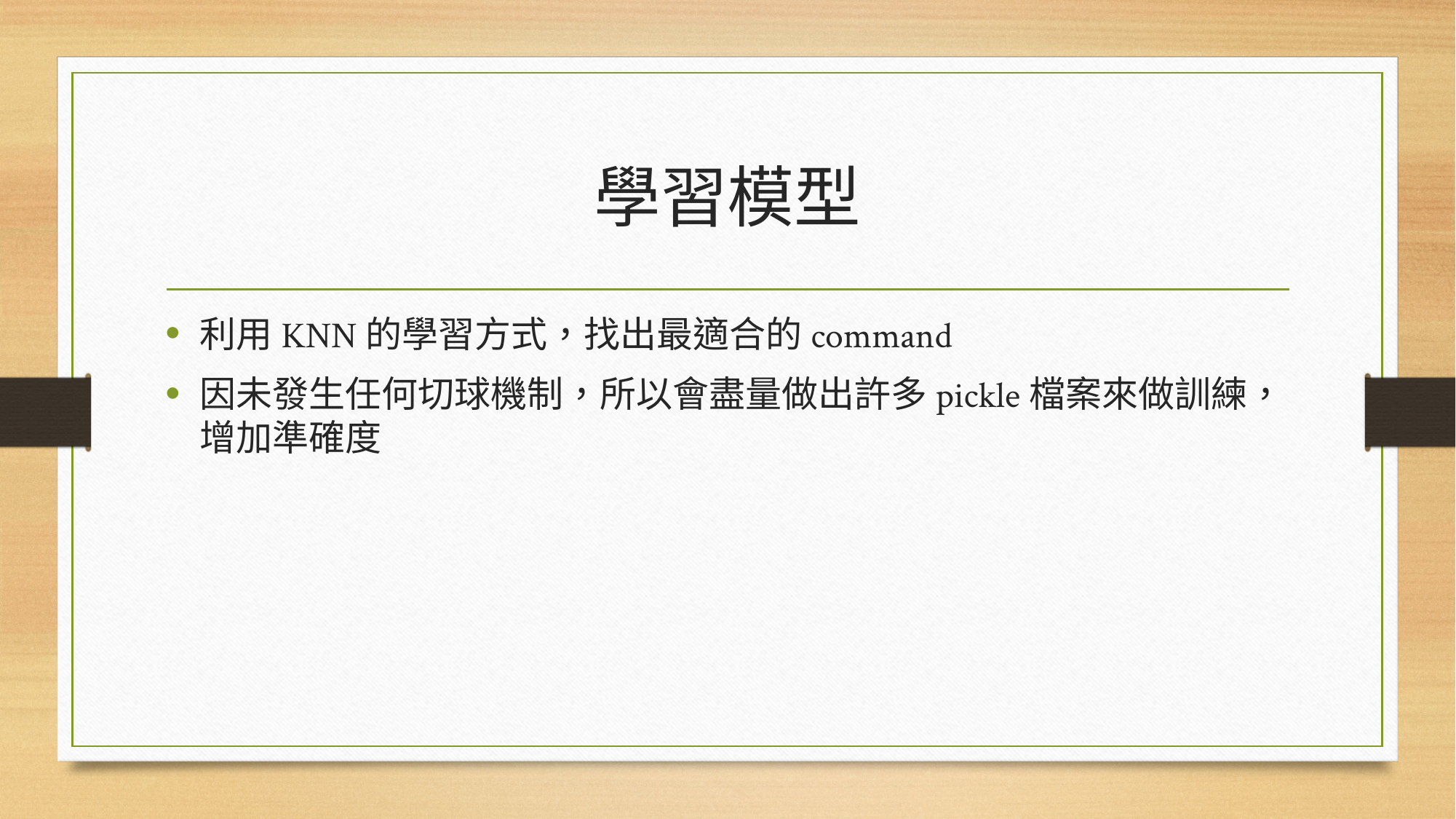

# 學習模型
利用KNN的學習方式，找出最適合的command
因未發生任何切球機制，所以會盡量做出許多pickle檔案來做訓練，增加準確度